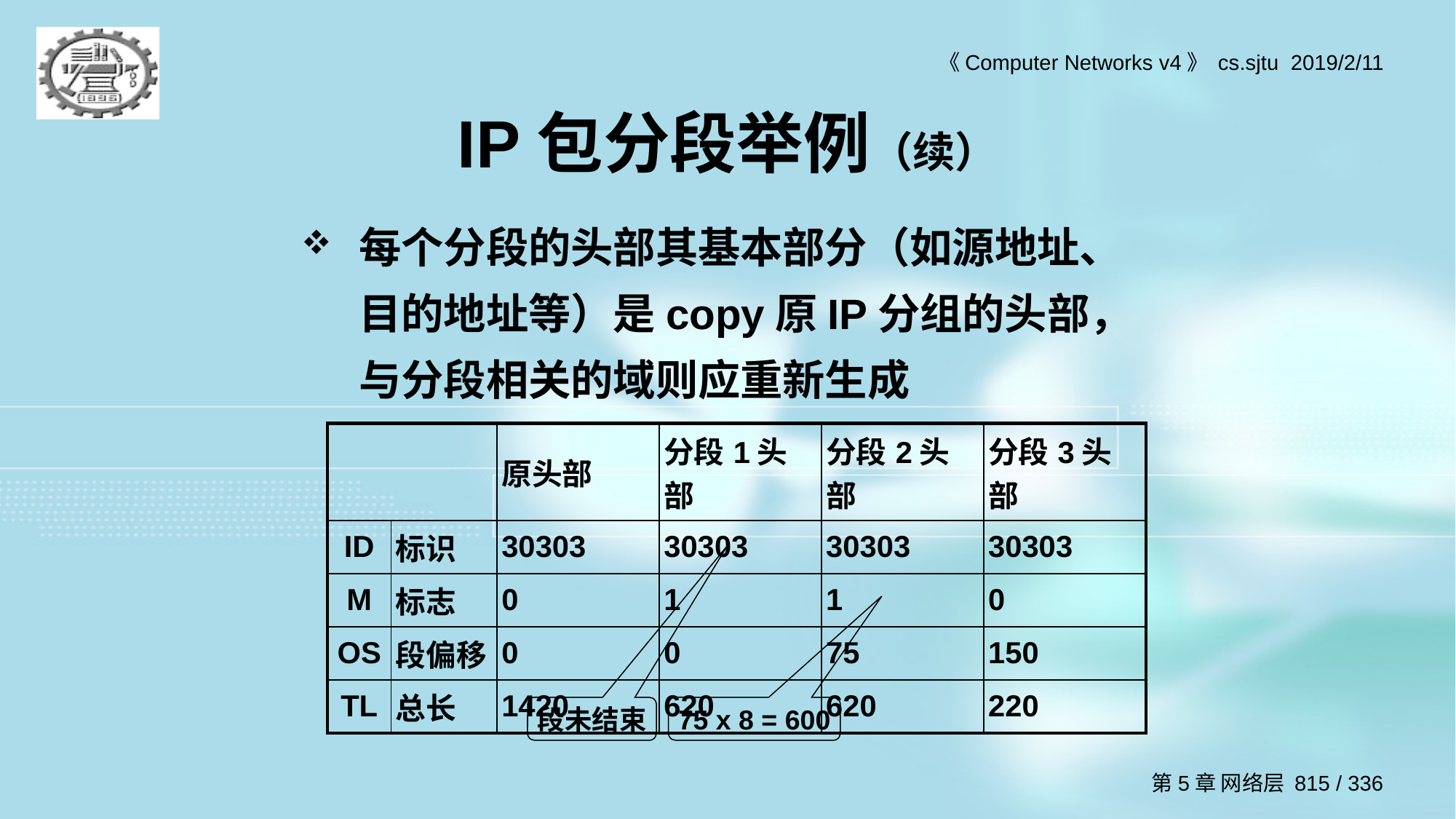

# IP包分段举例（续）
每个分段的头部其基本部分（如源地址、目的地址等）是copy原IP分组的头部，与分段相关的域则应重新生成
|  |  | 原头部 | 分段1头部 | 分段2头部 | 分段3头部 |
| --- | --- | --- | --- | --- | --- |
| ID | 标识 | 30303 | 30303 | 30303 | 30303 |
| M | 标志 | 0 | 1 | 1 | 0 |
| OS | 段偏移 | 0 | 0 | 75 | 150 |
| TL | 总长 | 1420 | 620 | 620 | 220 |
段未结束
75 x 8 = 600